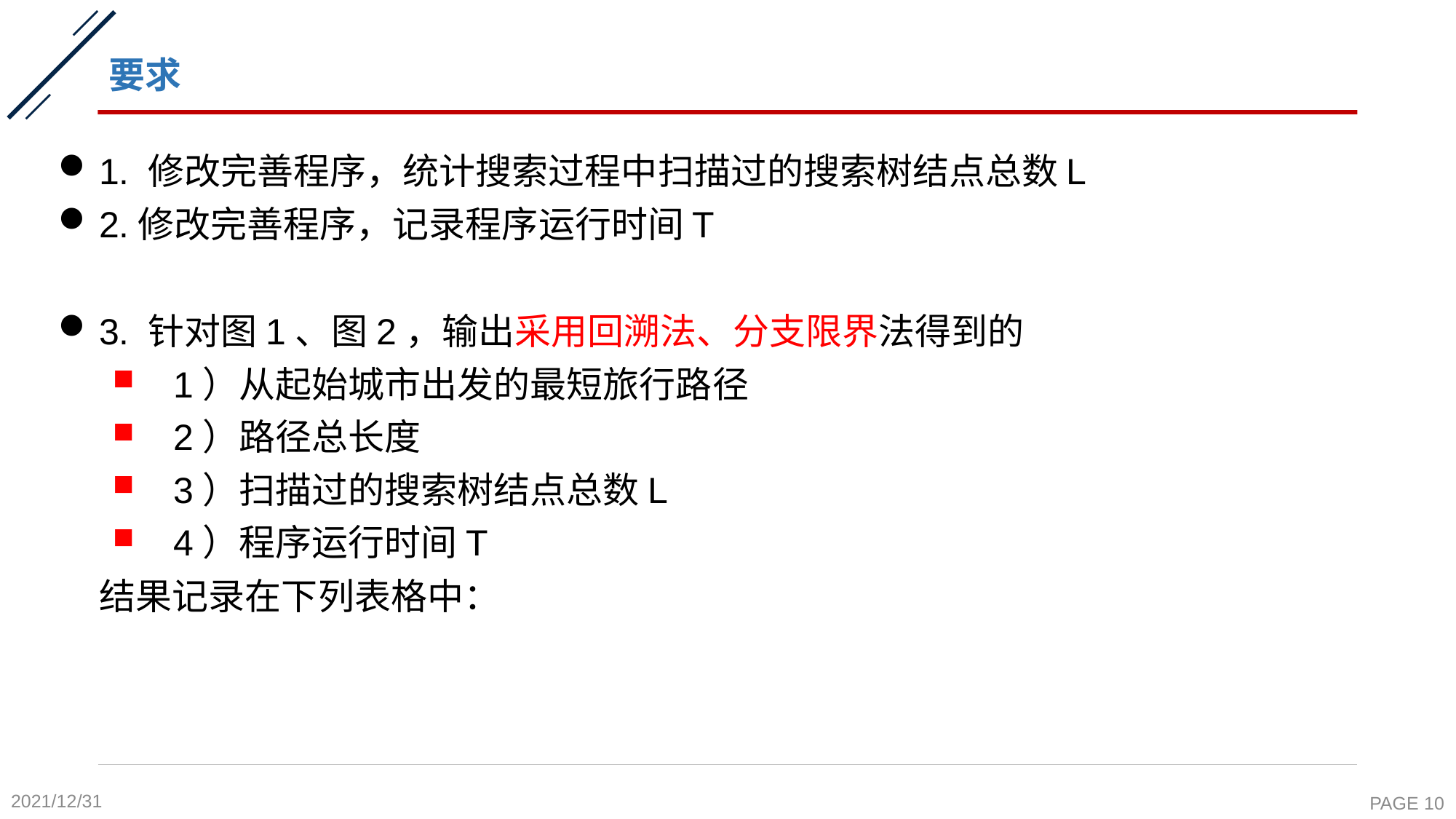

# 要求
1. 修改完善程序，统计搜索过程中扫描过的搜索树结点总数L
2.修改完善程序，记录程序运行时间T

3. 针对图1、图2，输出采用回溯法、分支限界法得到的
  1）从起始城市出发的最短旅行路径
  2）路径总长度
  3）扫描过的搜索树结点总数L
  4）程序运行时间T
    结果记录在下列表格中：

2021/12/31
PAGE 10